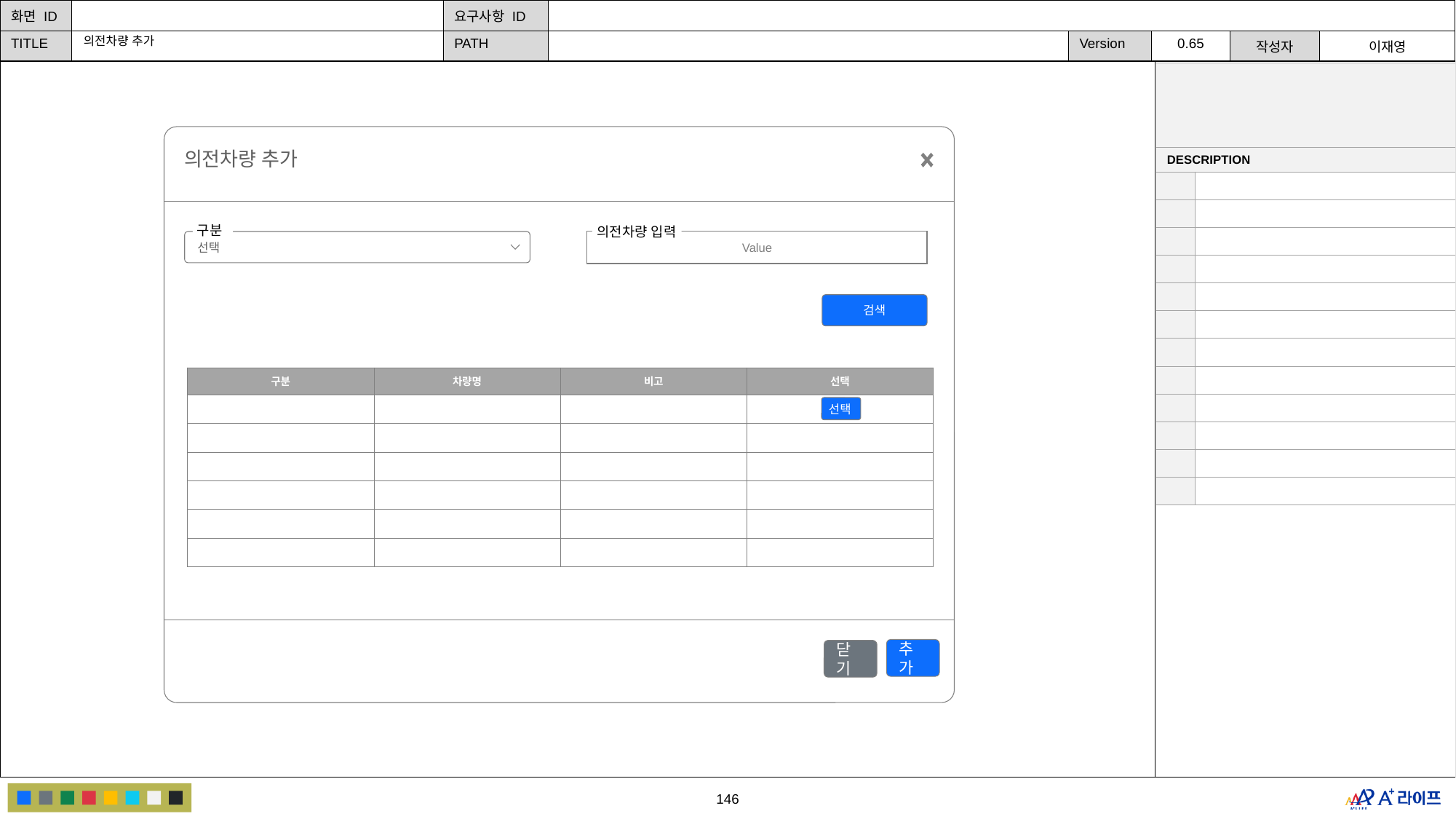

의전차량 추가
|  |  |
| --- | --- |
| DESCRIPTION |  |
|  |  |
|  |  |
|  |  |
|  |  |
|  |  |
|  |  |
|  |  |
|  |  |
|  |  |
|  |  |
|  |  |
|  |  |
의전차량 추가

구분
선택

의전차량 입력
Value
검색
| 구분 | 차량명 | 비고 | 선택 |
| --- | --- | --- | --- |
|  |  |  |  |
|  |  |  |  |
|  |  |  |  |
|  |  |  |  |
|  |  |  |  |
|  |  |  |  |
선택

추가
닫기